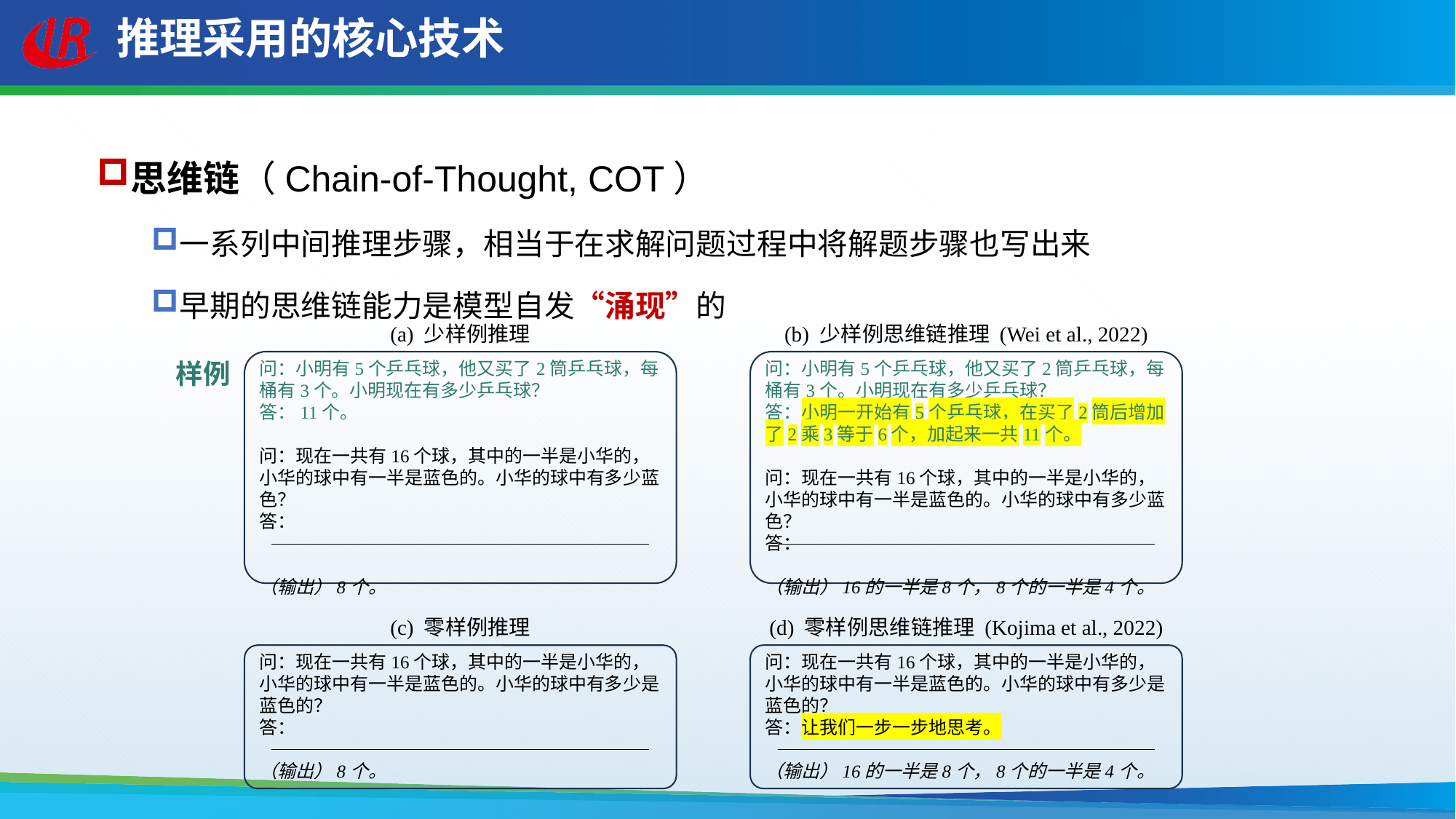

# 推理采用的核心技术
思维链（Chain-of-Thought, COT）
一系列中间推理步骤，相当于在求解问题过程中将解题步骤也写出来
早期的思维链能力是模型自发“涌现”的
(b) 少样例思维链推理 (Wei et al., 2022)
问：小明有5个乒乓球，他又买了2筒乒乓球，每桶有3个。小明现在有多少乒乓球？
答：小明一开始有5个乒乓球，在买了2筒后增加了2乘3等于6个，加起来一共11个。

问：现在一共有16个球，其中的一半是小华的，小华的球中有一半是蓝色的。小华的球中有多少蓝色？
答：

（输出）16的一半是8个，8个的一半是4个。

(a) 少样例推理
问：小明有5个乒乓球，他又买了2筒乒乓球，每桶有3个。小明现在有多少乒乓球？
答：11个。

问：现在一共有16个球，其中的一半是小华的，小华的球中有一半是蓝色的。小华的球中有多少蓝色？
答：

（输出）8个。

样例
(d) 零样例思维链推理 (Kojima et al., 2022)
(c) 零样例推理
问：现在一共有16个球，其中的一半是小华的，小华的球中有一半是蓝色的。小华的球中有多少是蓝色的？
答：让我们一步一步地思考。

（输出）16的一半是8个，8个的一半是4个。
问：现在一共有16个球，其中的一半是小华的，小华的球中有一半是蓝色的。小华的球中有多少是蓝色的？
答：

（输出）8个。